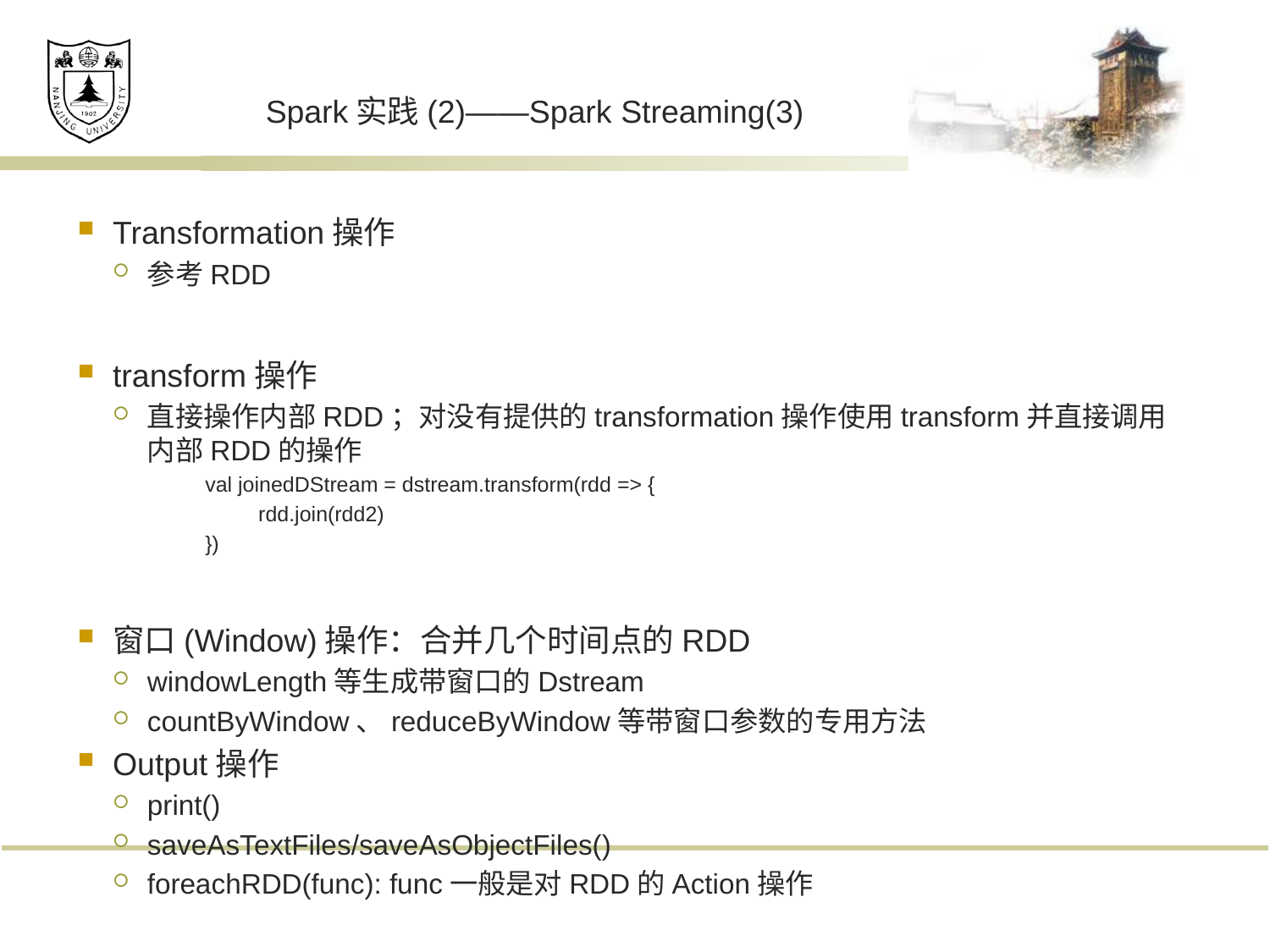

# Spark实践(2)——Spark Streaming(3)
Transformation操作
参考RDD

transform操作
直接操作内部RDD；对没有提供的transformation操作使用transform并直接调用内部RDD的操作
val joinedDStream = dstream.transform(rdd => {
         rdd.join(rdd2)
})

窗口(Window)操作：合并几个时间点的RDD
windowLength等生成带窗口的Dstream
countByWindow、reduceByWindow等带窗口参数的专用方法
Output操作
print()
saveAsTextFiles/saveAsObjectFiles()
foreachRDD(func): func一般是对RDD的Action操作